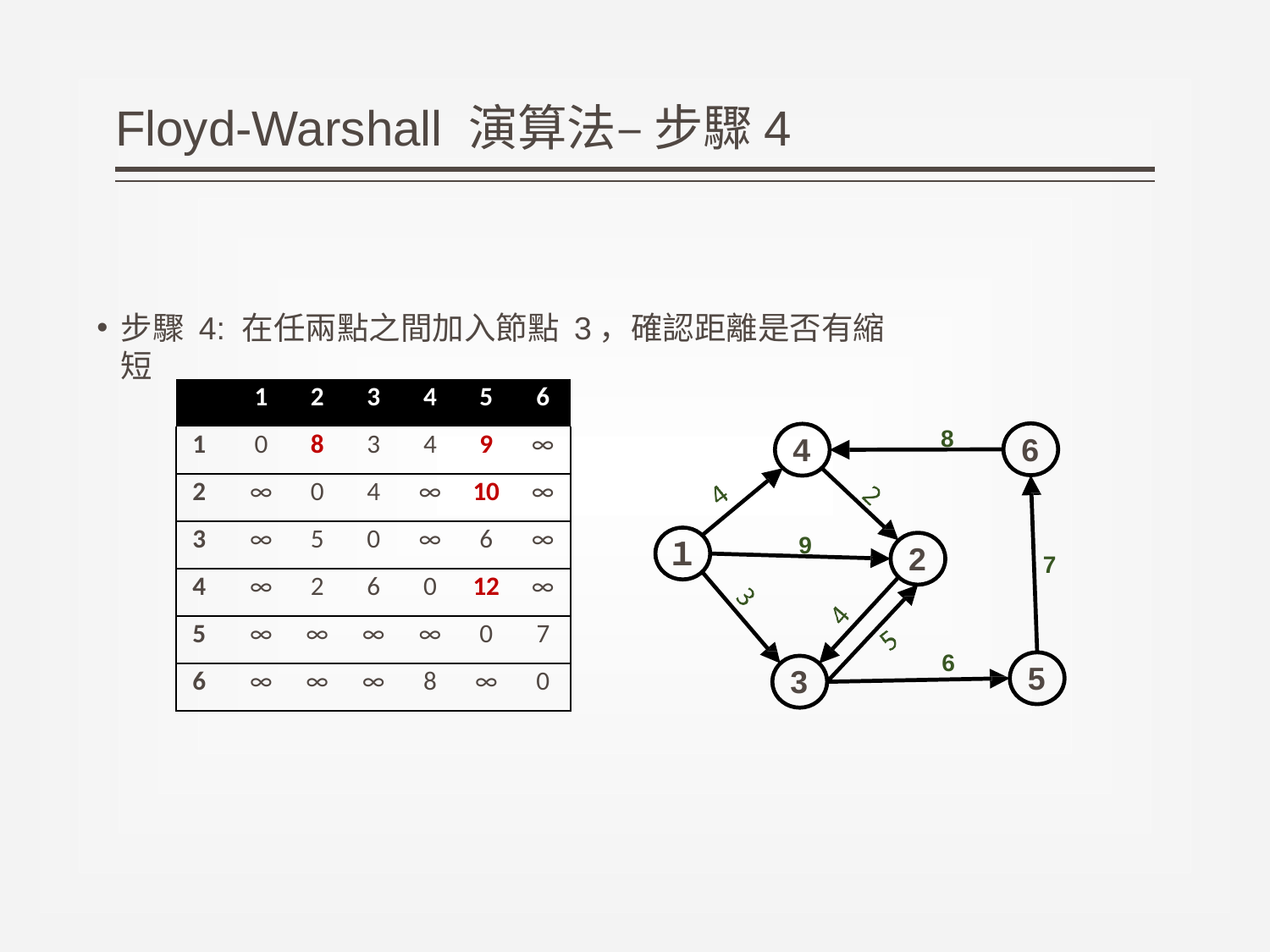

# Floyd-Warshall 演算法– 步驟4

步驟 4: 在任兩點之間加入節點 3，確認距離是否有縮短
|  | 1 | 2 | 3 | 4 | 5 | 6 |
| --- | --- | --- | --- | --- | --- | --- |
| 1 | 0 | 8 | 3 | 4 | 9 | ∞ |
| 2 | ∞ | 0 | 4 | ∞ | 10 | ∞ |
| 3 | ∞ | 5 | 0 | ∞ | 6 | ∞ |
| 4 | ∞ | 2 | 6 | 0 | 12 | ∞ |
| 5 | ∞ | ∞ | ∞ | ∞ | 0 | 7 |
| 6 | ∞ | ∞ | ∞ | 8 | ∞ | 0 |
8

6
4

9
１

2
7

6

5

3